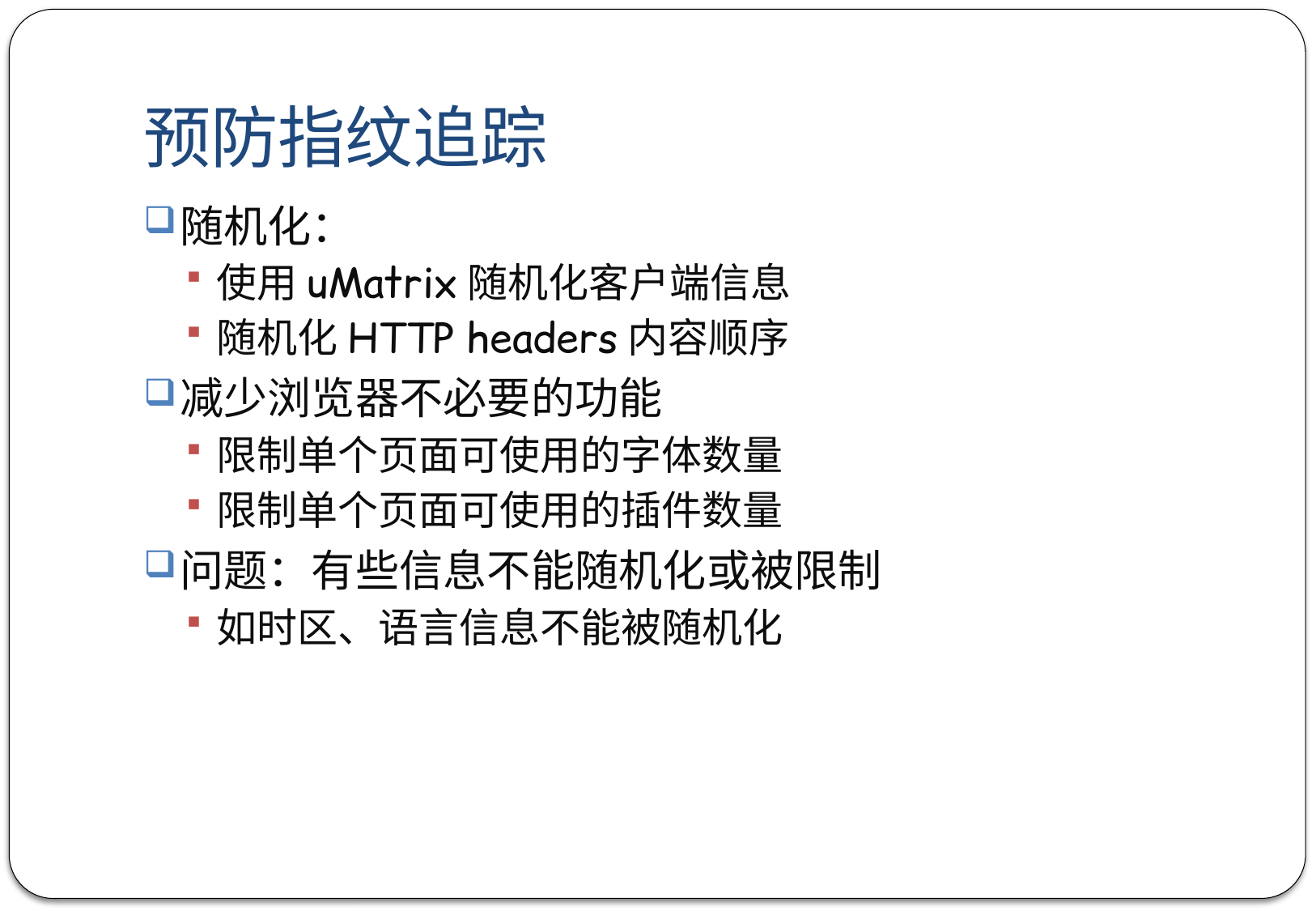

# 预防指纹追踪
随机化：
使用uMatrix随机化客户端信息
随机化HTTP headers内容顺序
减少浏览器不必要的功能
限制单个页面可使用的字体数量
限制单个页面可使用的插件数量
问题：有些信息不能随机化或被限制
如时区、语言信息不能被随机化